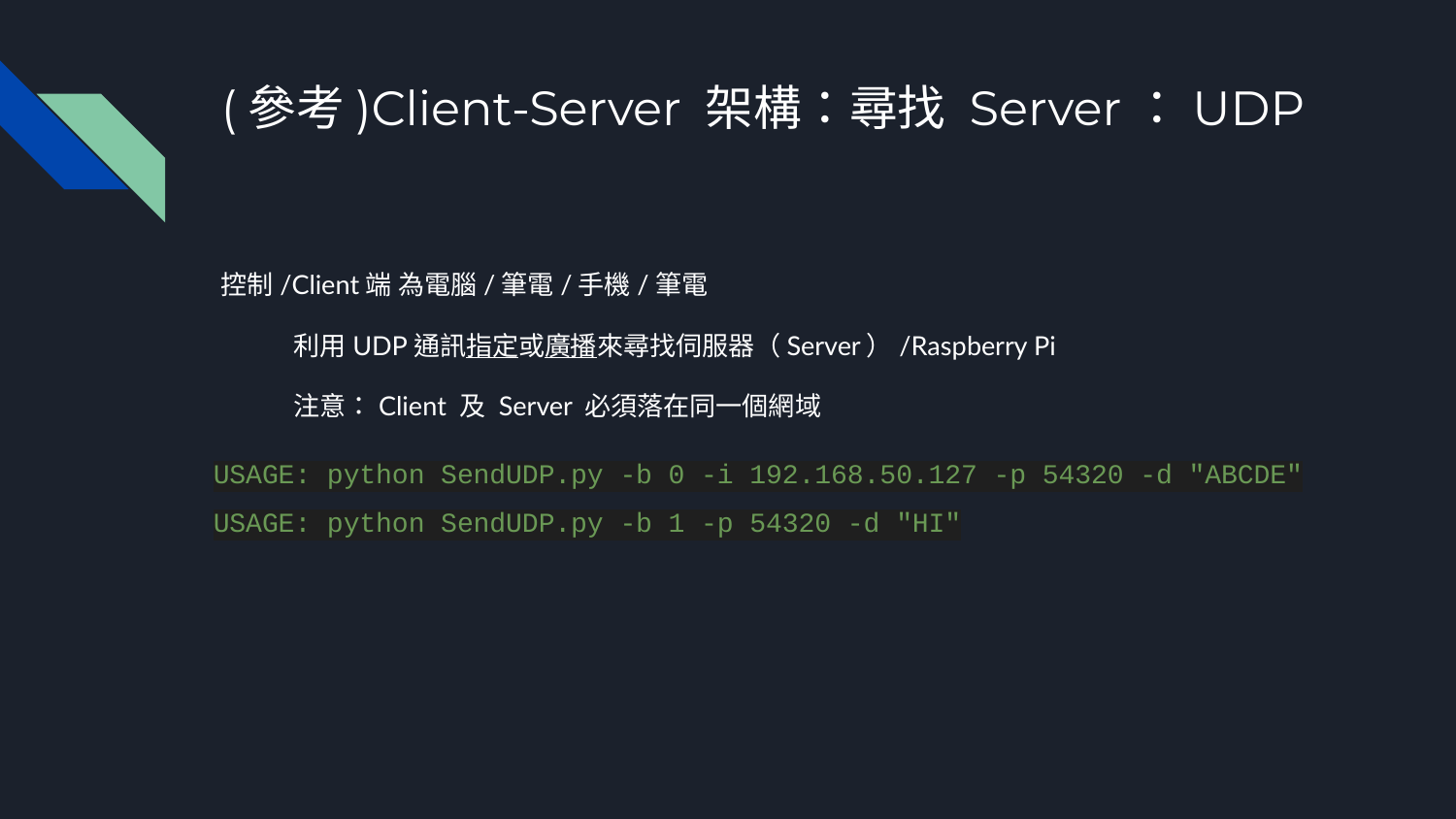

# (參考)Client-Server 架構：尋找 Server：UDP
控制/Client端 為電腦/筆電/手機/筆電
利用UDP通訊指定或廣播來尋找伺服器（Server）/Raspberry Pi
注意：Client 及 Server 必須落在同一個網域
USAGE: python SendUDP.py -b 0 -i 192.168.50.127 -p 54320 -d "ABCDE"
USAGE: python SendUDP.py -b 1 -p 54320 -d "HI"